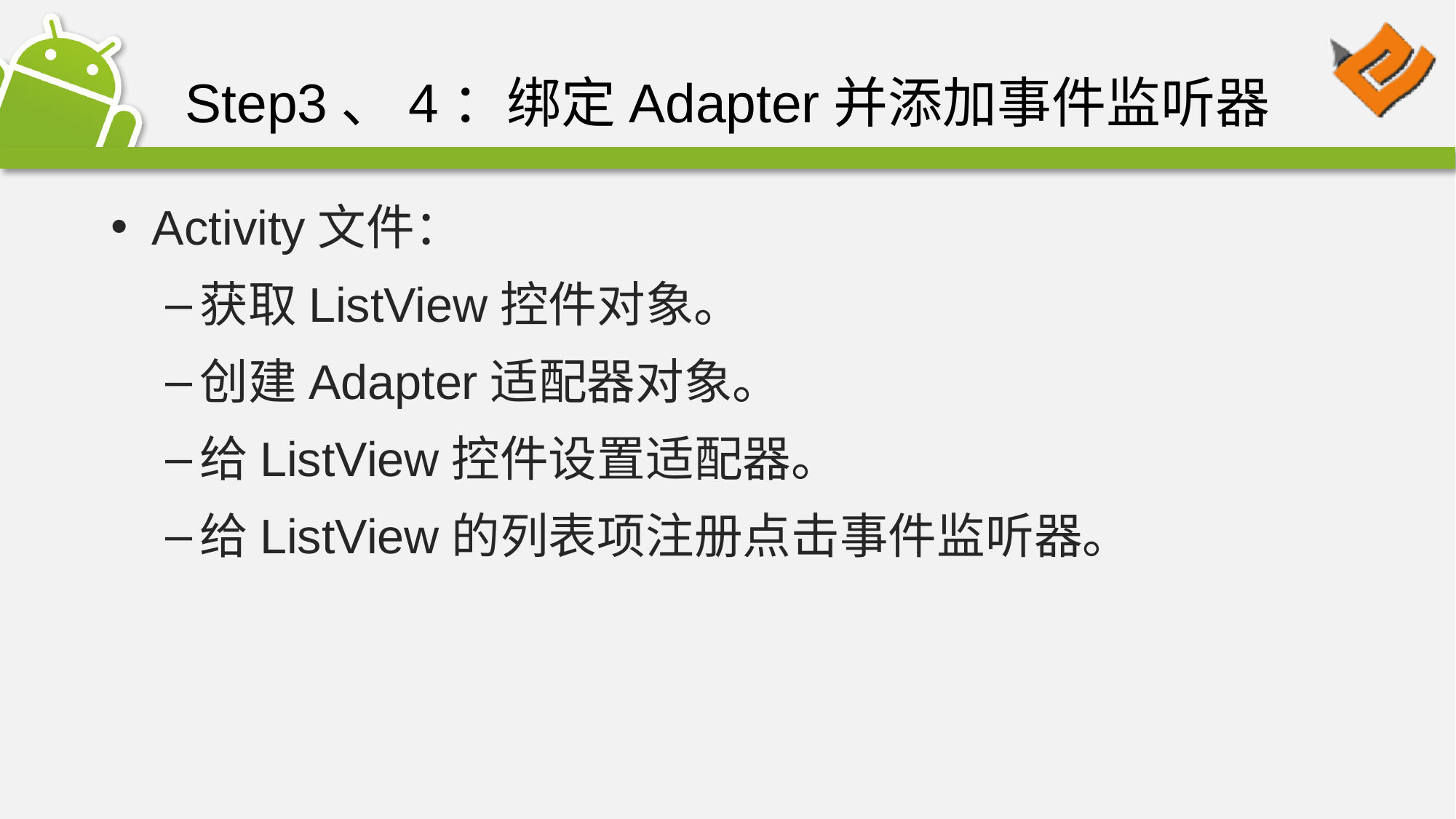

# Step3、4：绑定Adapter并添加事件监听器
Activity文件：
获取ListView控件对象。
创建Adapter适配器对象。
给ListView控件设置适配器。
给ListView的列表项注册点击事件监听器。